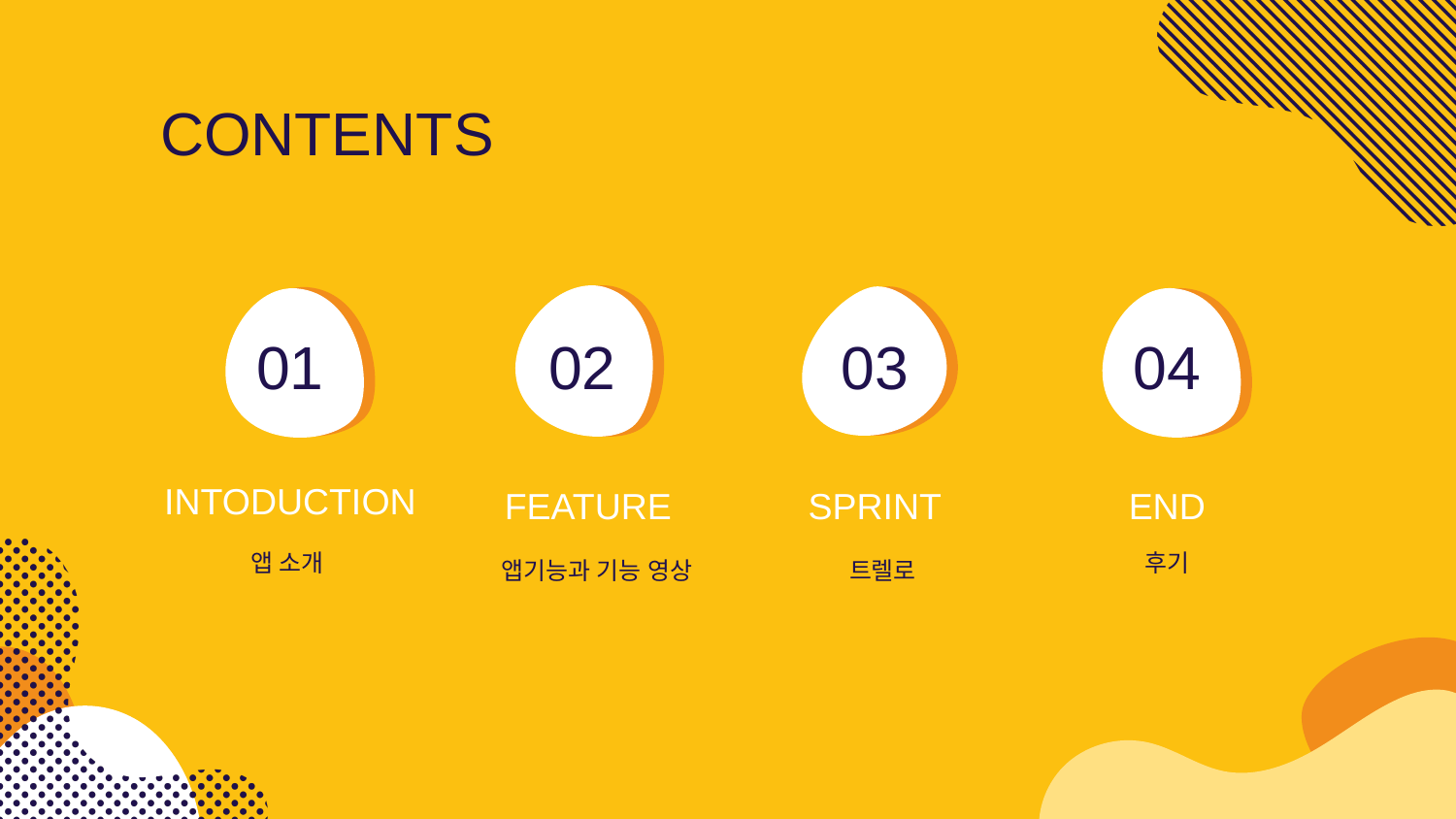

# CONTENTS

01
02
03
04
INTODUCTION
FEATURE
SPRINT
END
앱 소개
후기
앱기능과 기능 영상
트렐로